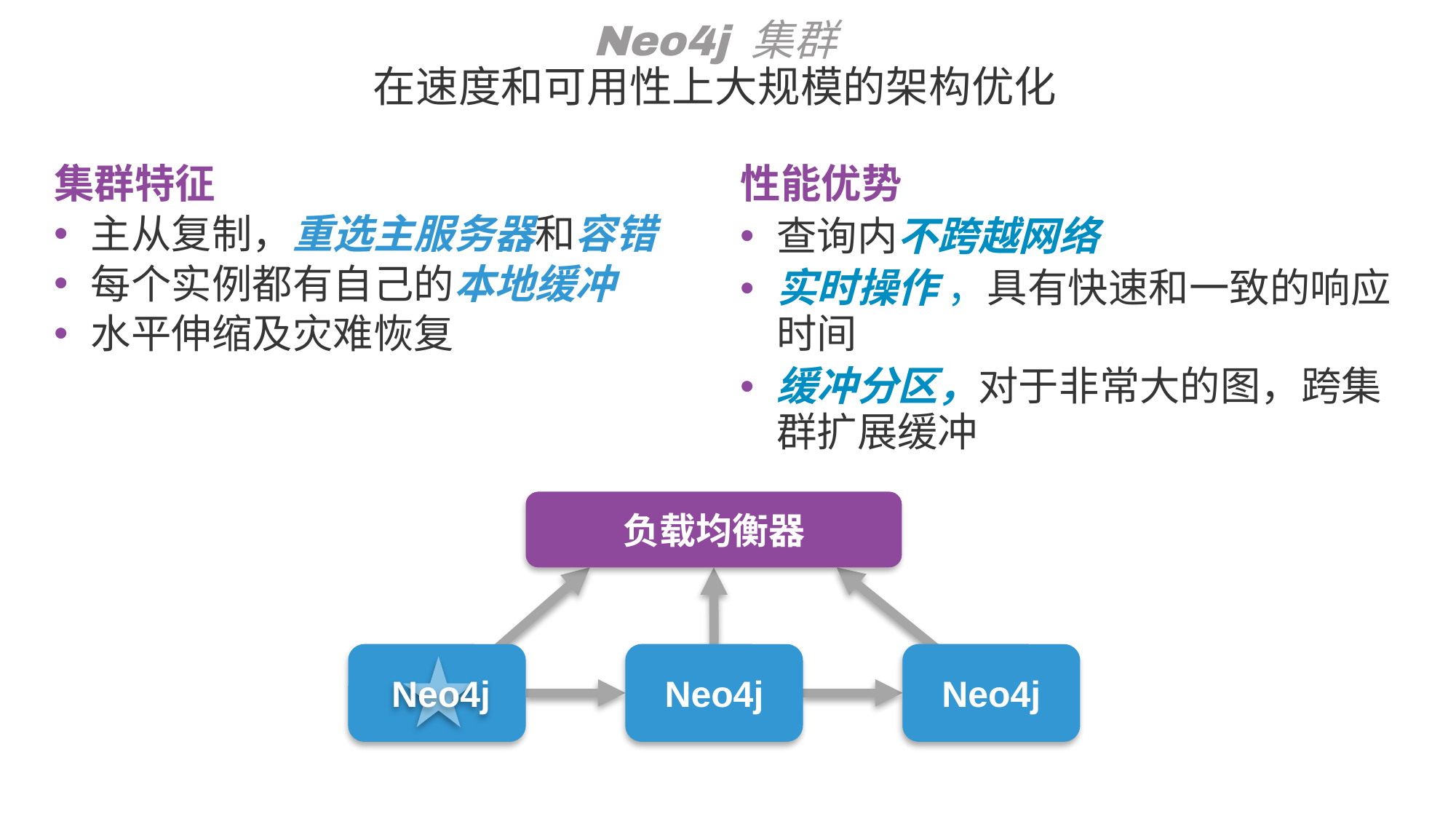

# Neo4j 集群 在速度和可用性上大规模的架构优化
集群特征
主从复制，重选主服务器和容错
每个实例都有自己的本地缓冲
水平伸缩及灾难恢复
性能优势
查询内不跨越网络
实时操作 ，具有快速和一致的响应时间
缓冲分区，对于非常大的图，跨集群扩展缓冲
负载均衡器
Neo4j

Neo4j
Neo4j
17